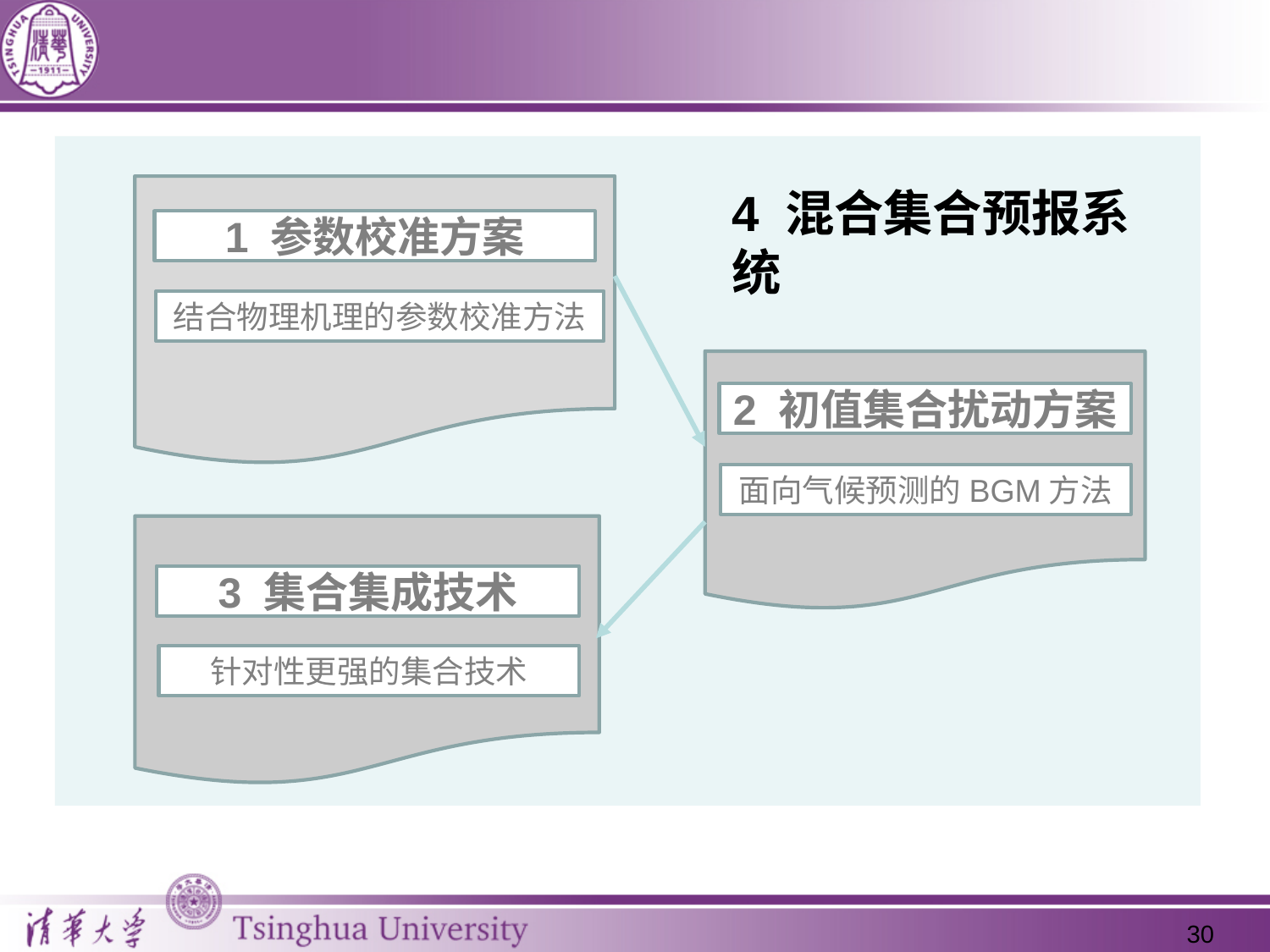

4 混合集合预报系统
1 参数校准方案
结合物理机理的参数校准方法

2 初值集合扰动方案
面向气候预测的BGM方法

3 集合集成技术
针对性更强的集合技术
30